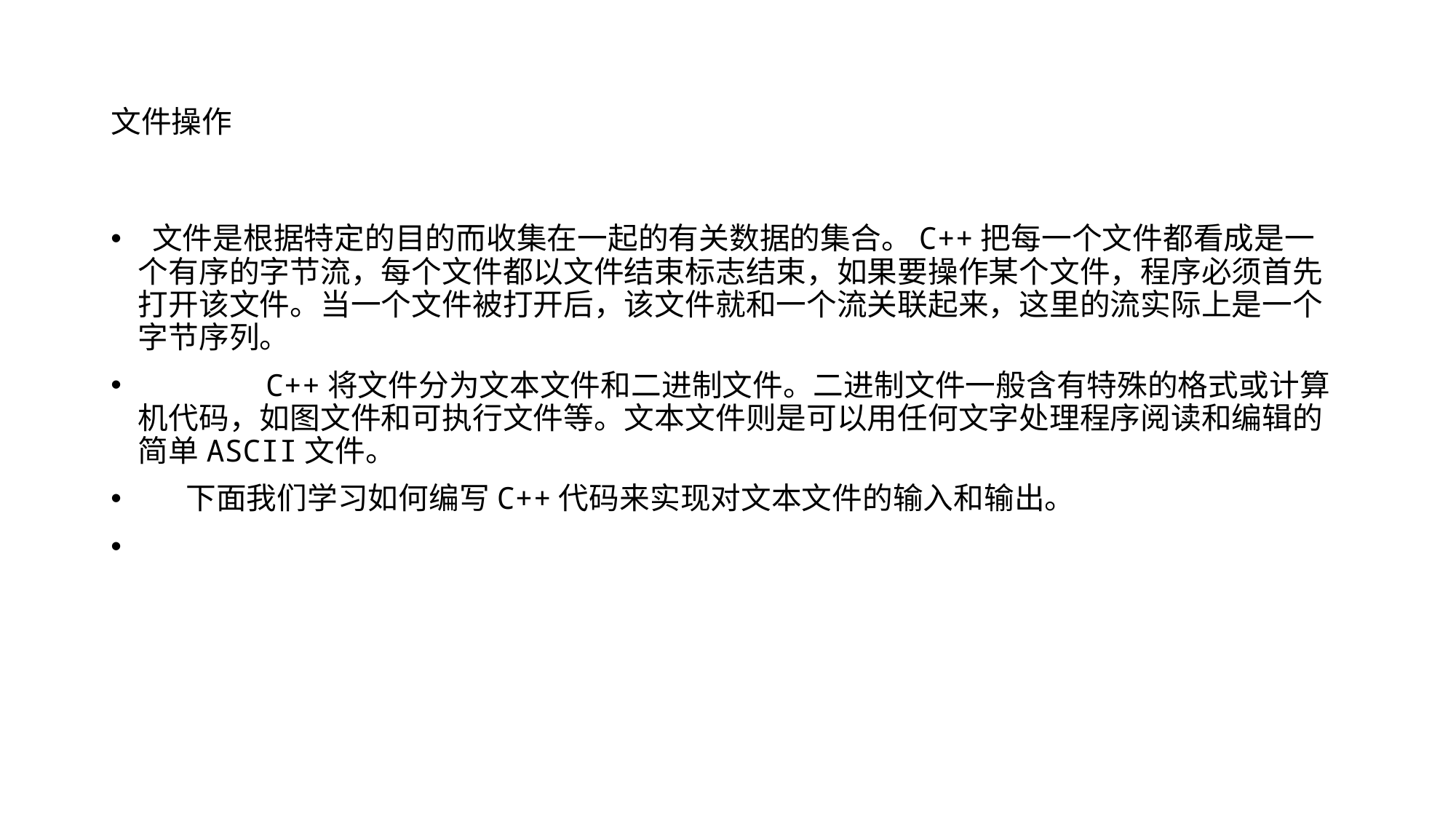

# 文件操作
 文件是根据特定的目的而收集在一起的有关数据的集合。C++把每一个文件都看成是一个有序的字节流，每个文件都以文件结束标志结束，如果要操作某个文件，程序必须首先打开该文件。当一个文件被打开后，该文件就和一个流关联起来，这里的流实际上是一个字节序列。
       C++将文件分为文本文件和二进制文件。二进制文件一般含有特殊的格式或计算机代码，如图文件和可执行文件等。文本文件则是可以用任何文字处理程序阅读和编辑的简单ASCII文件。
      下面我们学习如何编写C++代码来实现对文本文件的输入和输出。